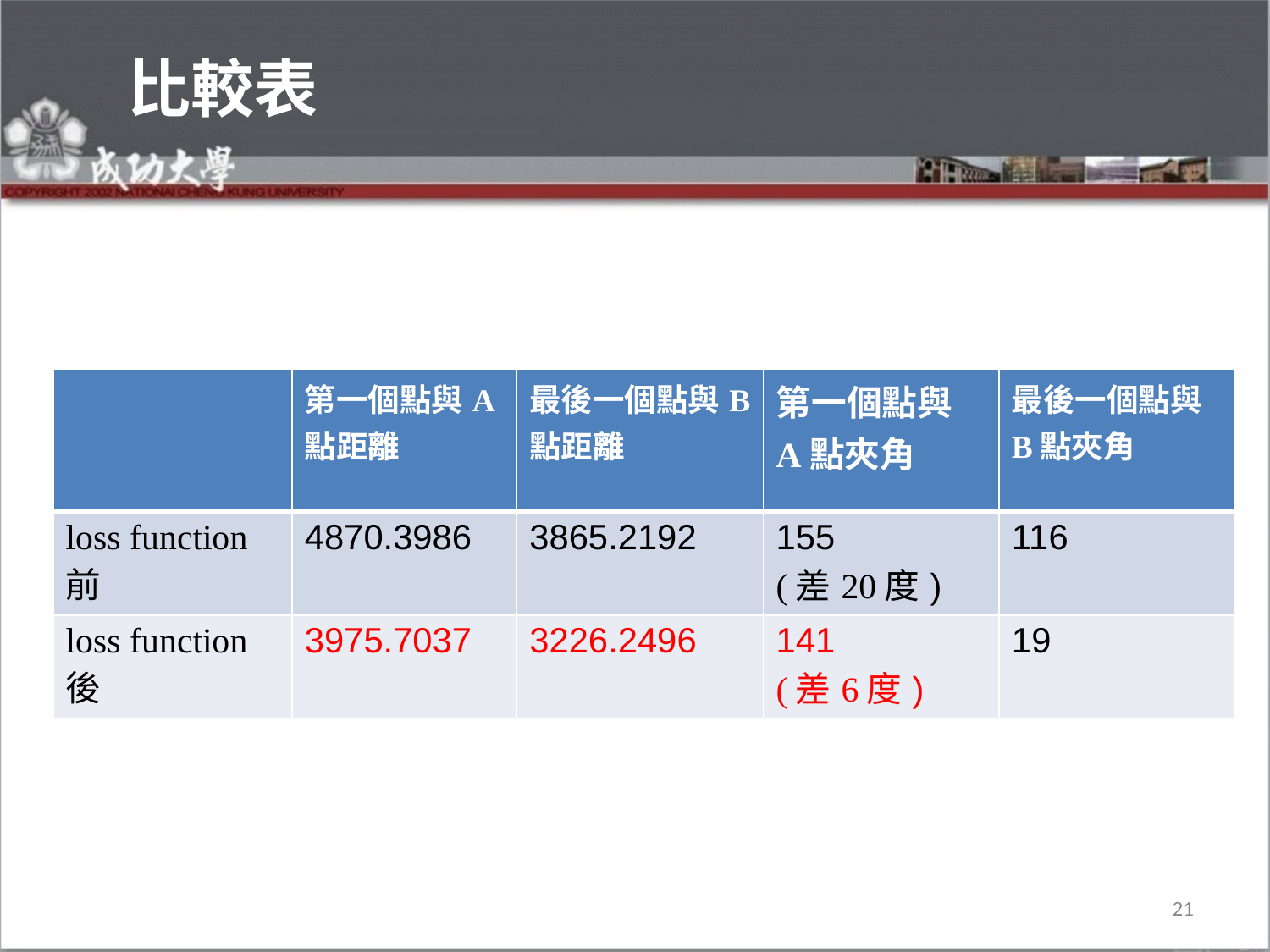

# 比較表

|  | 第一個點與A點距離 | 最後一個點與B點距離 | 第一個點與A點夾角 | 最後一個點與B點夾角 |
| --- | --- | --- | --- | --- |
| loss function前 | 4870.3986 | 3865.2192 | 155 (差20度) | 116 |
| loss function後 | 3975.7037 | 3226.2496 | 141 (差6度) | 19 |
21